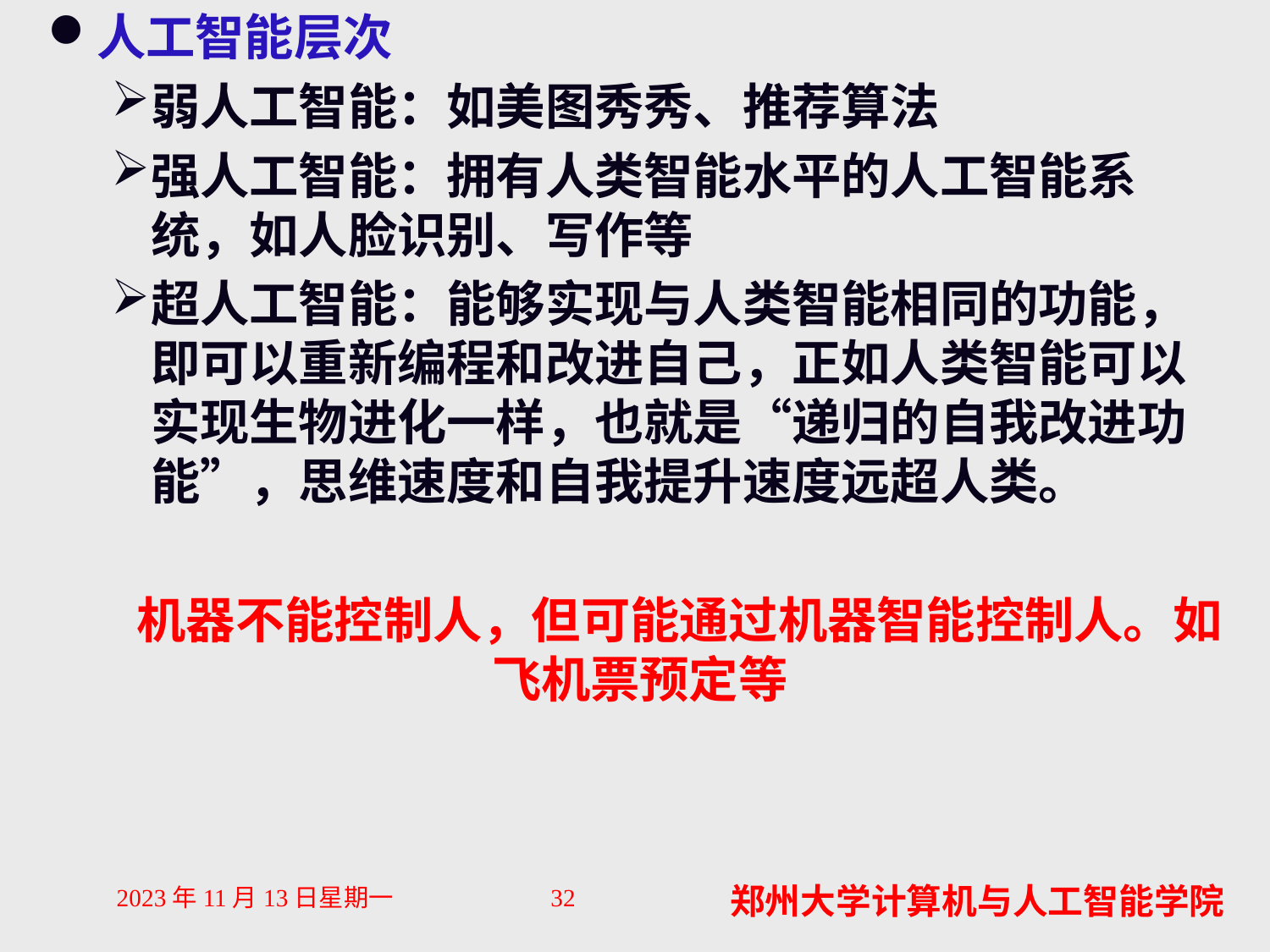

人工智能层次
弱人工智能：如美图秀秀、推荐算法
强人工智能：拥有人类智能水平的人工智能系统，如人脸识别、写作等
超人工智能：能够实现与人类智能相同的功能，即可以重新编程和改进自己，正如人类智能可以实现生物进化一样，也就是“递归的自我改进功能”，思维速度和自我提升速度远超人类。

      机器不能控制人，但可能通过机器智能控制人。如飞机票预定等